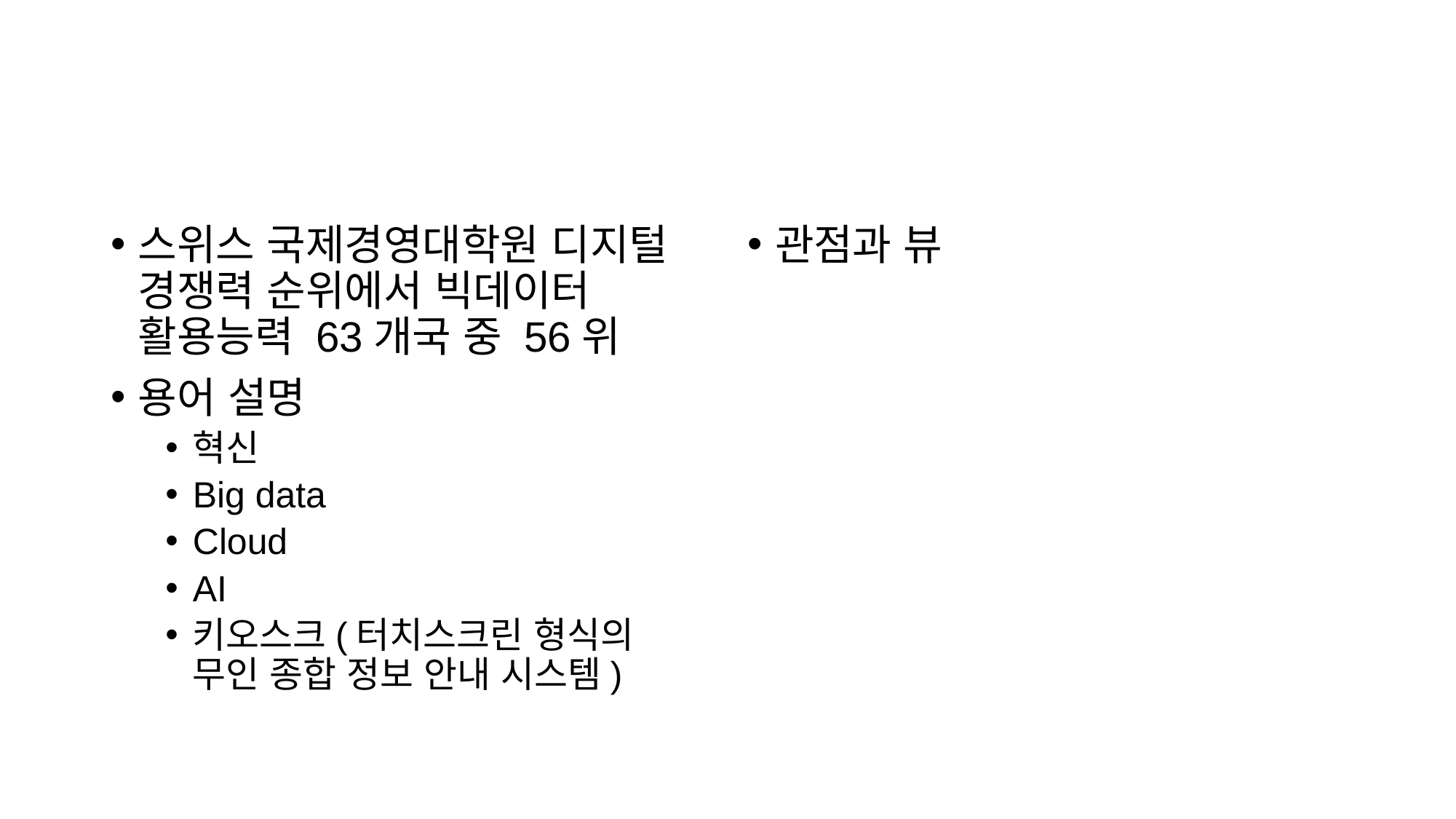

#
스위스 국제경영대학원 디지털 경쟁력 순위에서 빅데이터 활용능력 63개국 중 56위
용어 설명
혁신
Big data
Cloud
AI
키오스크(터치스크린 형식의 무인 종합 정보 안내 시스템)

관점과 뷰